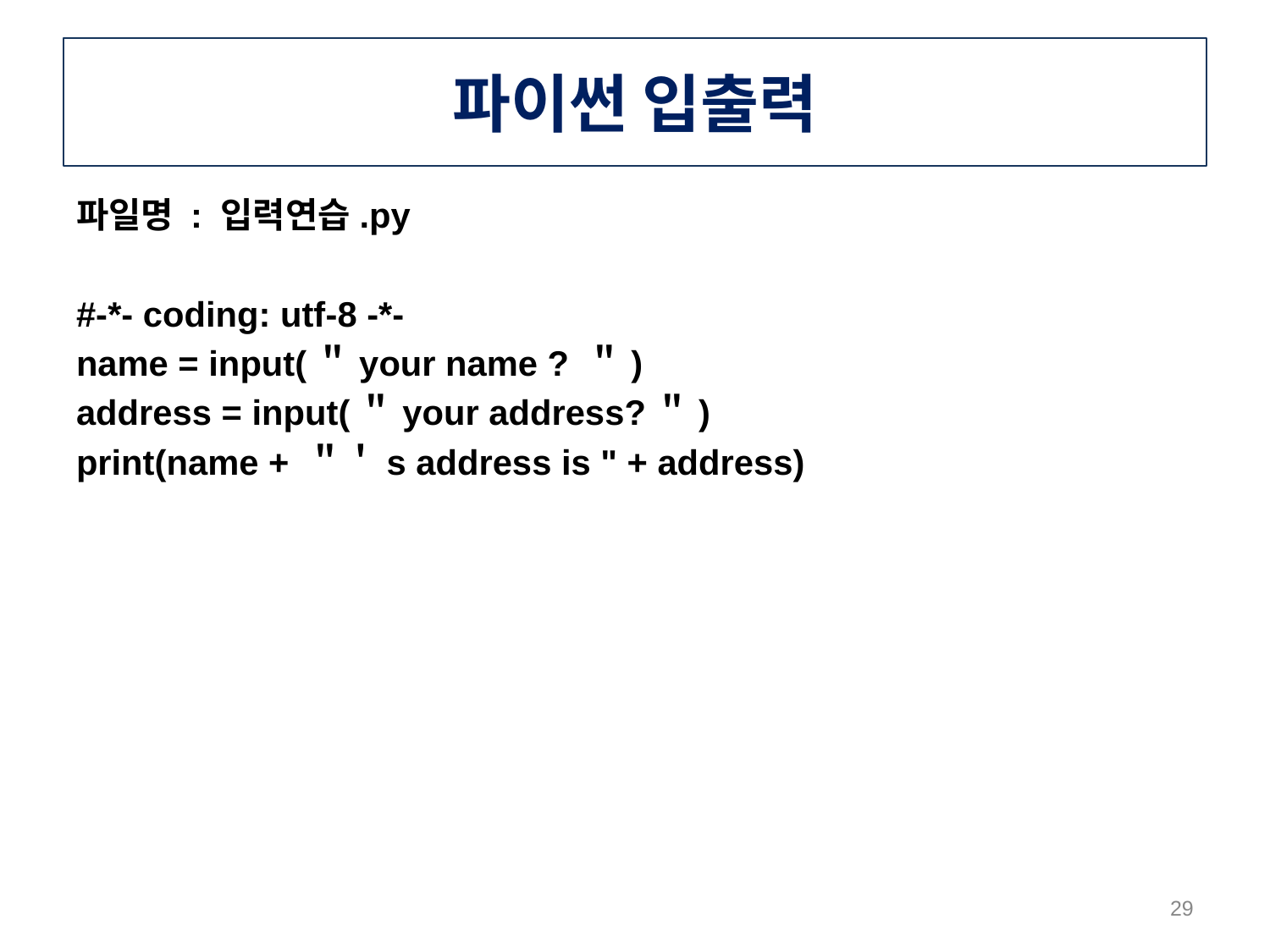

# 파이썬 입출력
파일명 : 입력연습.py

#-*- coding: utf-8 -*-
name = input(＂your name ? ＂)
address = input(＂your address?＂)
print(name + ＂＇s address is " + address)
29